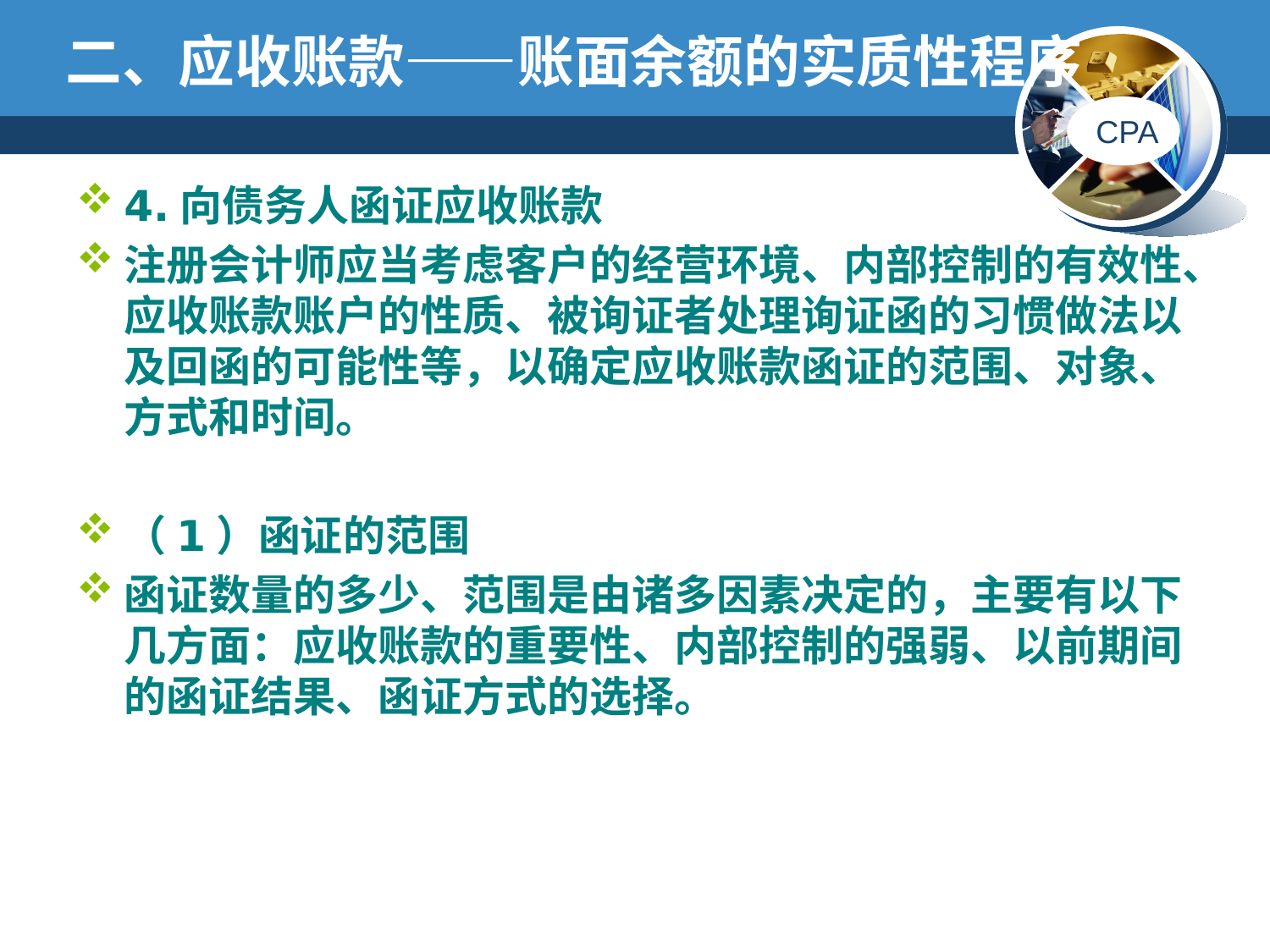

# 二、应收账款——账面余额的实质性程序
4.向债务人函证应收账款
注册会计师应当考虑客户的经营环境、内部控制的有效性、应收账款账户的性质、被询证者处理询证函的习惯做法以及回函的可能性等，以确定应收账款函证的范围、对象、方式和时间。

（1）函证的范围
函证数量的多少、范围是由诸多因素决定的，主要有以下几方面：应收账款的重要性、内部控制的强弱、以前期间的函证结果、函证方式的选择。